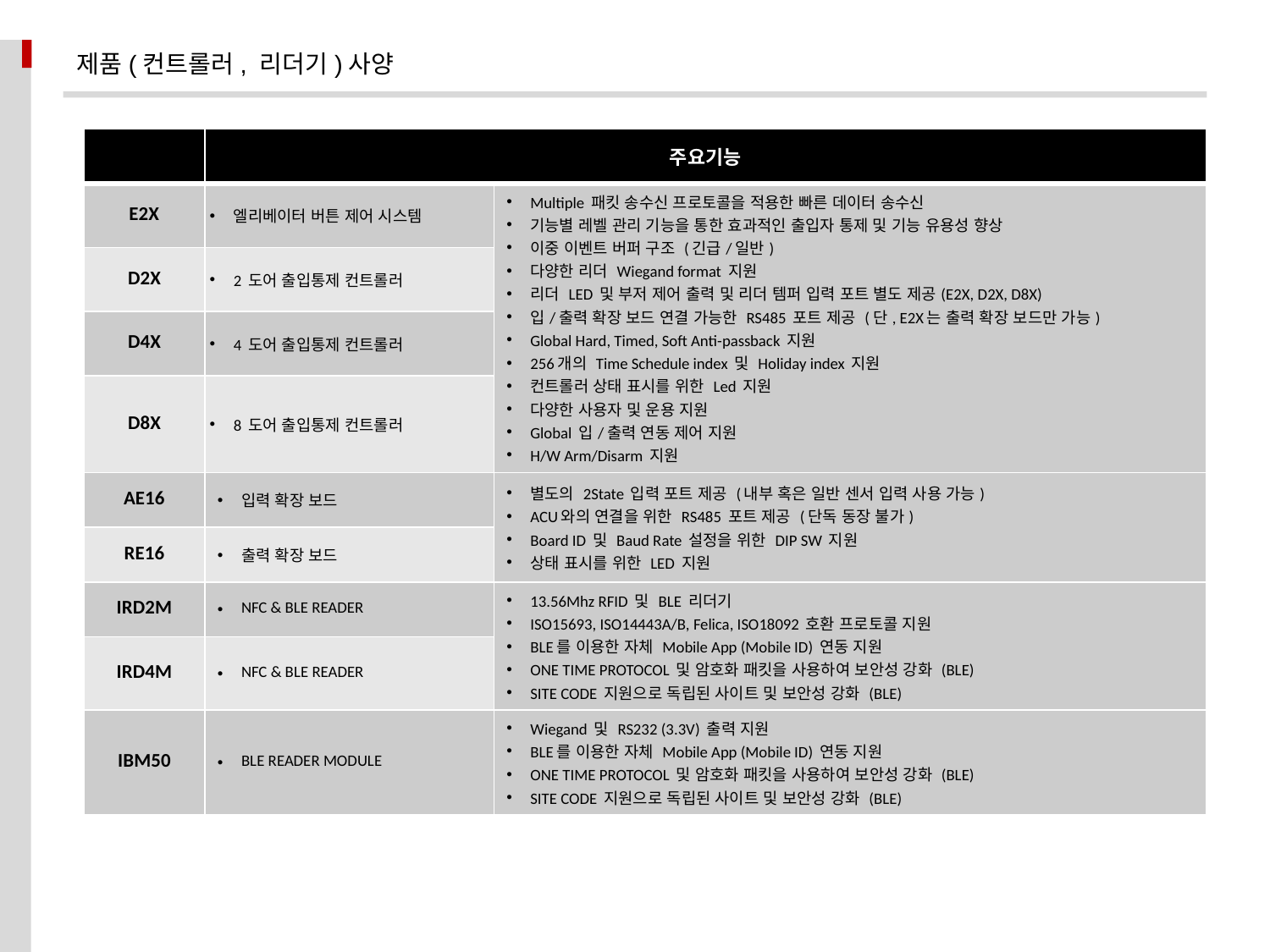

제품(컨트롤러, 리더기)사양

|  | 주요기능 |  |
| --- | --- | --- |
| E2X | 엘리베이터 버튼 제어 시스템 | Multiple 패킷 송수신 프로토콜을 적용한 빠른 데이터 송수신 기능별 레벨 관리 기능을 통한 효과적인 출입자 통제 및 기능 유용성 향상 이중 이벤트 버퍼 구조 (긴급/일반) 다양한 리더 Wiegand format 지원 리더 LED 및 부저 제어 출력 및 리더 템퍼 입력 포트 별도 제공(E2X, D2X, D8X) 입/출력 확장 보드 연결 가능한 RS485 포트 제공 (단, E2X는 출력 확장 보드만 가능) Global Hard, Timed, Soft Anti-passback 지원 256개의 Time Schedule index 및 Holiday index 지원 컨트롤러 상태 표시를 위한 Led 지원 다양한 사용자 및 운용 지원 Global 입/출력 연동 제어 지원 H/W Arm/Disarm 지원 |
| D2X | 2 도어 출입통제 컨트롤러 |  |
| D4X | 4 도어 출입통제 컨트롤러 |  |
| D8X | 8 도어 출입통제 컨트롤러 |  |
| AE16 | 입력 확장 보드 | 별도의 2State 입력 포트 제공 (내부 혹은 일반 센서 입력 사용 가능) ACU와의 연결을 위한 RS485 포트 제공 (단독 동장 불가) Board ID 및 Baud Rate 설정을 위한 DIP SW 지원 상태 표시를 위한 LED 지원 |
| RE16 | 출력 확장 보드 |  |
| IRD2M | NFC & BLE READER | 13.56Mhz RFID 및 BLE 리더기 ISO15693, ISO14443A/B, Felica, ISO18092 호환 프로토콜 지원 BLE를 이용한 자체 Mobile App (Mobile ID) 연동 지원 ONE TIME PROTOCOL 및 암호화 패킷을 사용하여 보안성 강화 (BLE) SITE CODE 지원으로 독립된 사이트 및 보안성 강화 (BLE) |
| IRD4M | NFC & BLE READER |  |
| IBM50 | BLE READER MODULE | Wiegand 및 RS232 (3.3V) 출력 지원 BLE를 이용한 자체 Mobile App (Mobile ID) 연동 지원 ONE TIME PROTOCOL 및 암호화 패킷을 사용하여 보안성 강화 (BLE) SITE CODE 지원으로 독립된 사이트 및 보안성 강화 (BLE) |